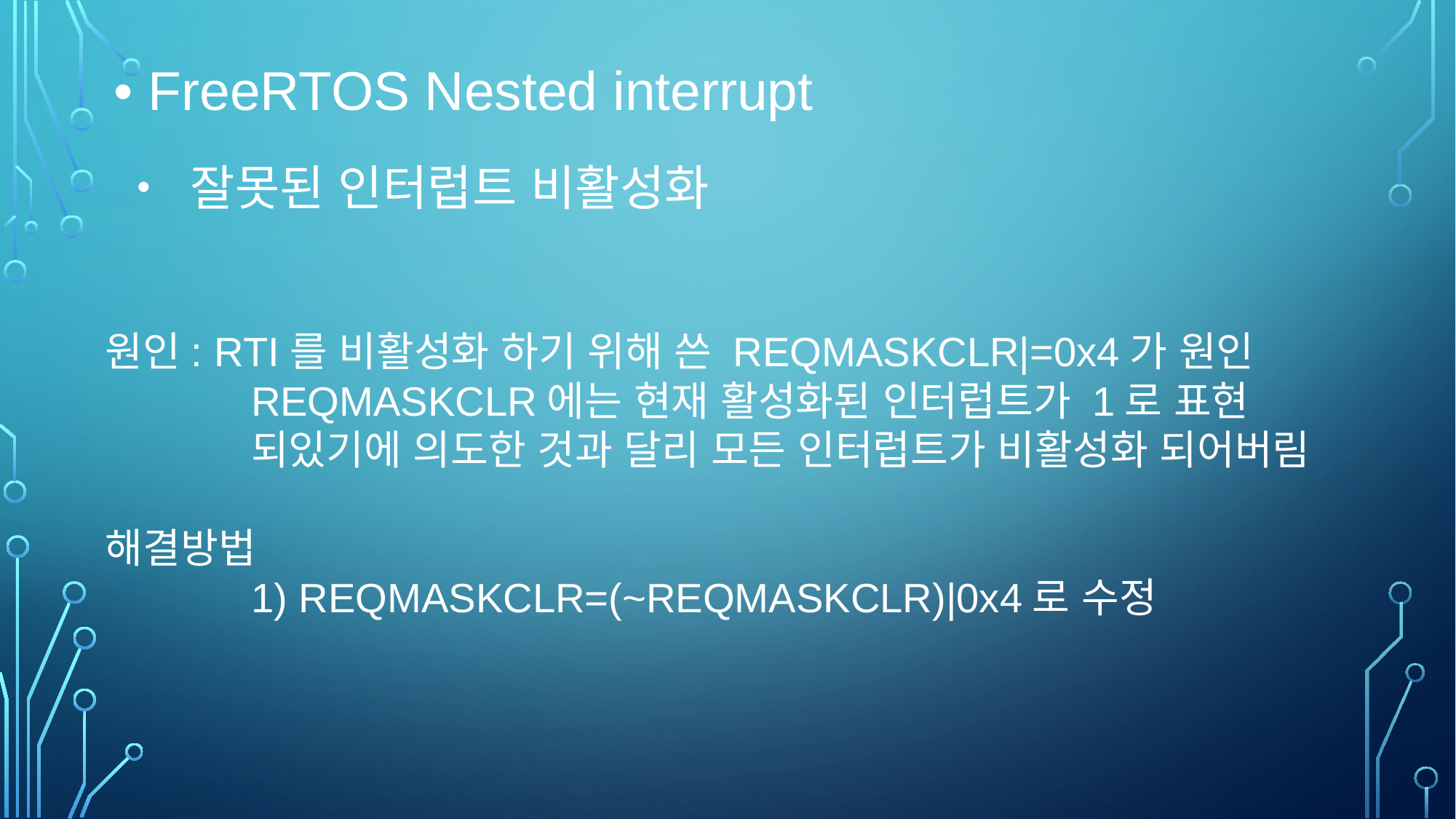

• FreeRTOS Nested interrupt
• 잘못된 인터럽트 비활성화
원인: 	RTI를 비활성화 하기 위해 쓴 REQMASKCLR|=0x4가 원인
REQMASKCLR에는 현재 활성화된 인터럽트가 1로 표현 되있기에 의도한 것과 달리 모든 인터럽트가 비활성화 되어버림

해결방법
1) REQMASKCLR=(~REQMASKCLR)|0x4로 수정